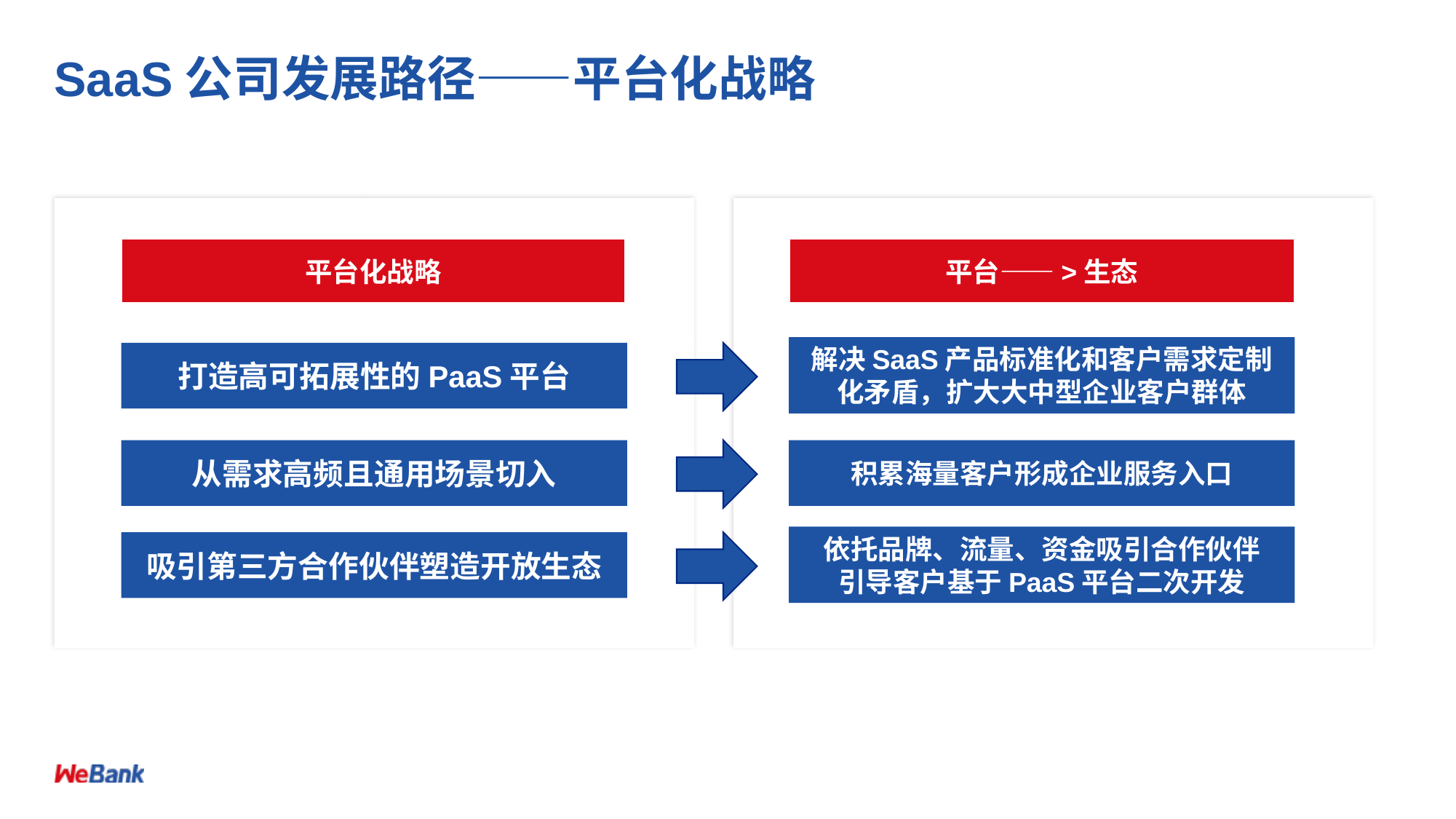

# SaaS公司发展路径——平台化战略

平台化战略
平台——>生态

解决SaaS产品标准化和客户需求定制化矛盾，扩大大中型企业客户群体
打造高可拓展性的PaaS平台

从需求高频且通用场景切入
积累海量客户形成企业服务入口

依托品牌、流量、资金吸引合作伙伴
引导客户基于PaaS平台二次开发
吸引第三方合作伙伴塑造开放生态
16